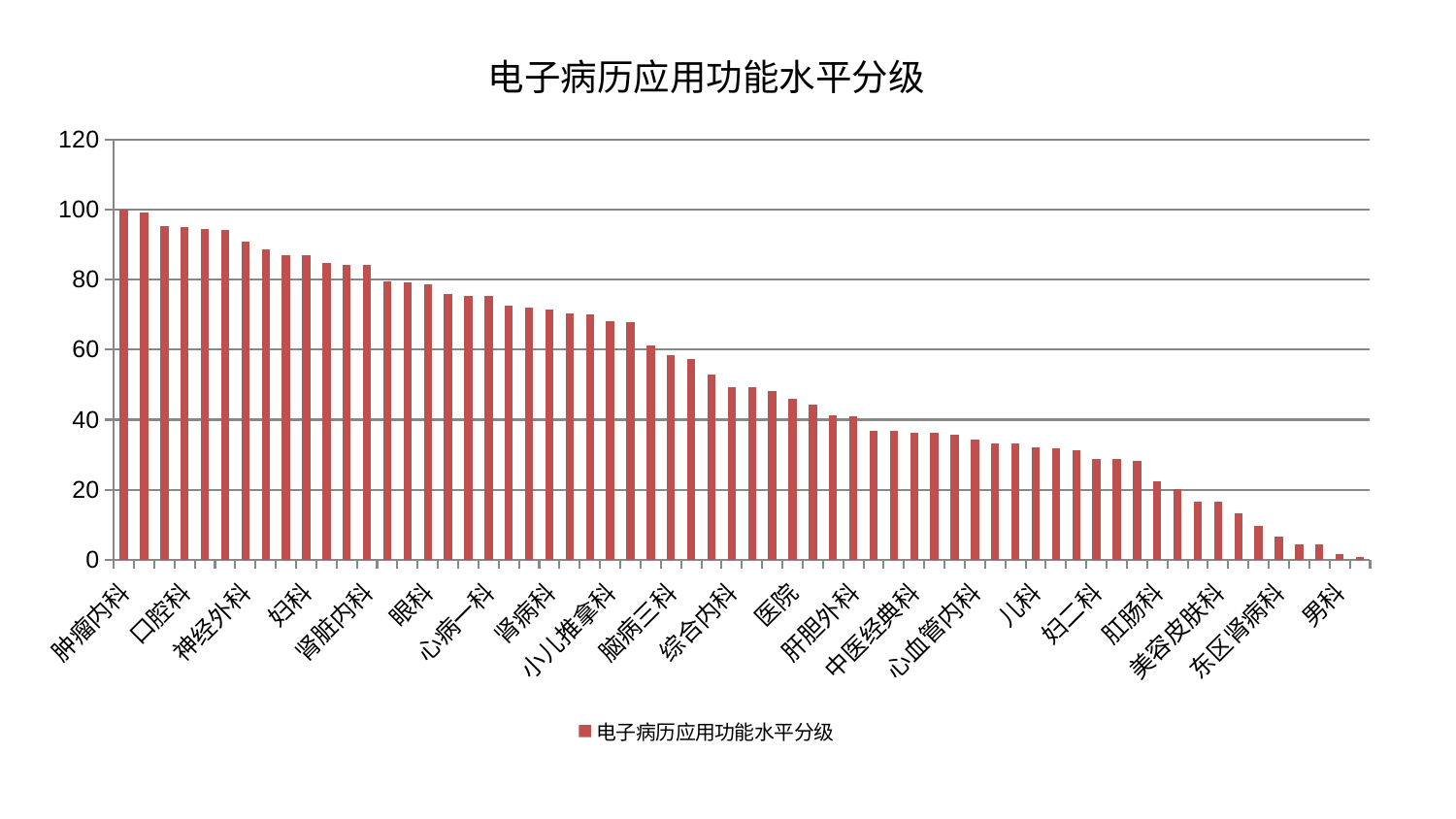

### Chart: 电子病历应用功能水平分级

| Category | 电子病历应用功能水平分级 |
|---|---|
| 肿瘤内科 | 100.0 |
| 创伤骨科 | 99.30601076605792 |
| 运动损伤骨科 | 95.29193065245924 |
| 口腔科 | 95.05322939947969 |
| 内分泌科 | 94.43595678683627 |
| 皮肤科 | 94.23395483845101 |
| 神经外科 | 90.89289450727263 |
| 风湿病科 | 88.53304024800828 |
| 小儿骨科 | 87.080902618424 |
| 妇科 | 87.02925912178085 |
| 康复科 | 84.73163938435745 |
| 脑病一科 | 84.28462054845667 |
| 肾脏内科 | 84.26756826618002 |
| 脾胃病科 | 79.53572616318336 |
| 推拿科 | 79.09368167513597 |
| 眼科 | 78.57398731541672 |
| 脑病二科 | 75.9733121218577 |
| 身心医学科 | 75.46299774590335 |
| 心病一科 | 75.30696401885312 |
| 呼吸内科 | 72.4776627406223 |
| 乳腺甲状腺外科 | 71.9469012328617 |
| 肾病科 | 71.3710618907677 |
| 胸外科 | 70.38232660160213 |
| 周围血管科 | 70.17180779751571 |
| 小儿推拿科 | 68.17775640661998 |
| 泌尿外科 | 67.8701352443102 |
| 治未病中心 | 61.3108475913452 |
| 脑病三科 | 58.483152173909026 |
| 心病二科 | 57.365401005517235 |
| 西区重症医学科 | 52.84143141243286 |
| 综合内科 | 49.35223955031563 |
| 脾胃科消化科合并 | 49.268562070550125 |
| 老年医学科 | 48.124183138189316 |
| 医院 | 45.95323414976379 |
| 肝病科 | 44.23014594396952 |
| 针灸科 | 41.2433897250859 |
| 肝胆外科 | 40.886205962556815 |
| 骨科 | 36.88029627705521 |
| 中医外治中心 | 36.792845609713744 |
| 中医经典科 | 36.3534165785446 |
| 显微骨科 | 36.23945158673739 |
| 普通外科 | 35.707578872693034 |
| 心血管内科 | 34.2767269208949 |
| 东区重症医学科 | 33.260225945373726 |
| 心病四科 | 33.21982829432009 |
| 儿科 | 32.163305531381305 |
| 消化内科 | 31.716266560612873 |
| 产科 | 31.182124191020314 |
| 妇二科 | 28.90360057373038 |
| 妇科妇二科合并 | 28.673012583036822 |
| 关节骨科 | 28.196450612446817 |
| 肛肠科 | 22.307341520561803 |
| 心病三科 | 20.270256777999027 |
| 耳鼻喉科 | 16.690578055480216 |
| 美容皮肤科 | 16.474925900597363 |
| 脊柱骨科 | 13.341225438420999 |
| 重症医学科 | 9.60070128551672 |
| 东区肾病科 | 6.51865617962931 |
| 神经内科 | 4.45940314824057 |
| 微创骨科 | 4.36264731528198 |
| 男科 | 1.569317235445442 |
| 血液科 | 0.7453982158327982 |
177